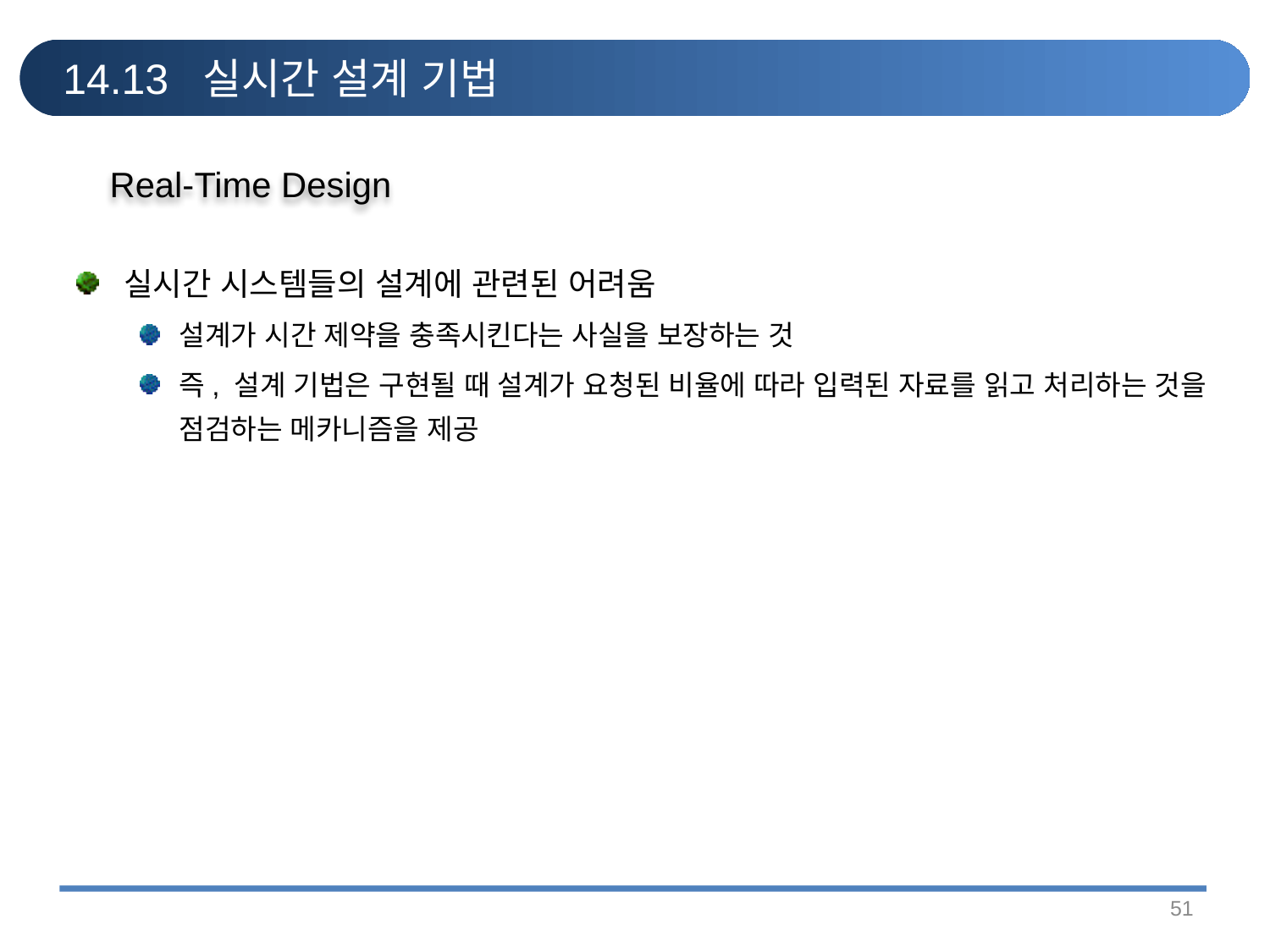

# 14.13  실시간 설계 기법
Real-Time Design
실시간 시스템들의 설계에 관련된 어려움
설계가 시간 제약을 충족시킨다는 사실을 보장하는 것
즉, 설계 기법은 구현될 때 설계가 요청된 비율에 따라 입력된 자료를 읽고 처리하는 것을 점검하는 메카니즘을 제공
51